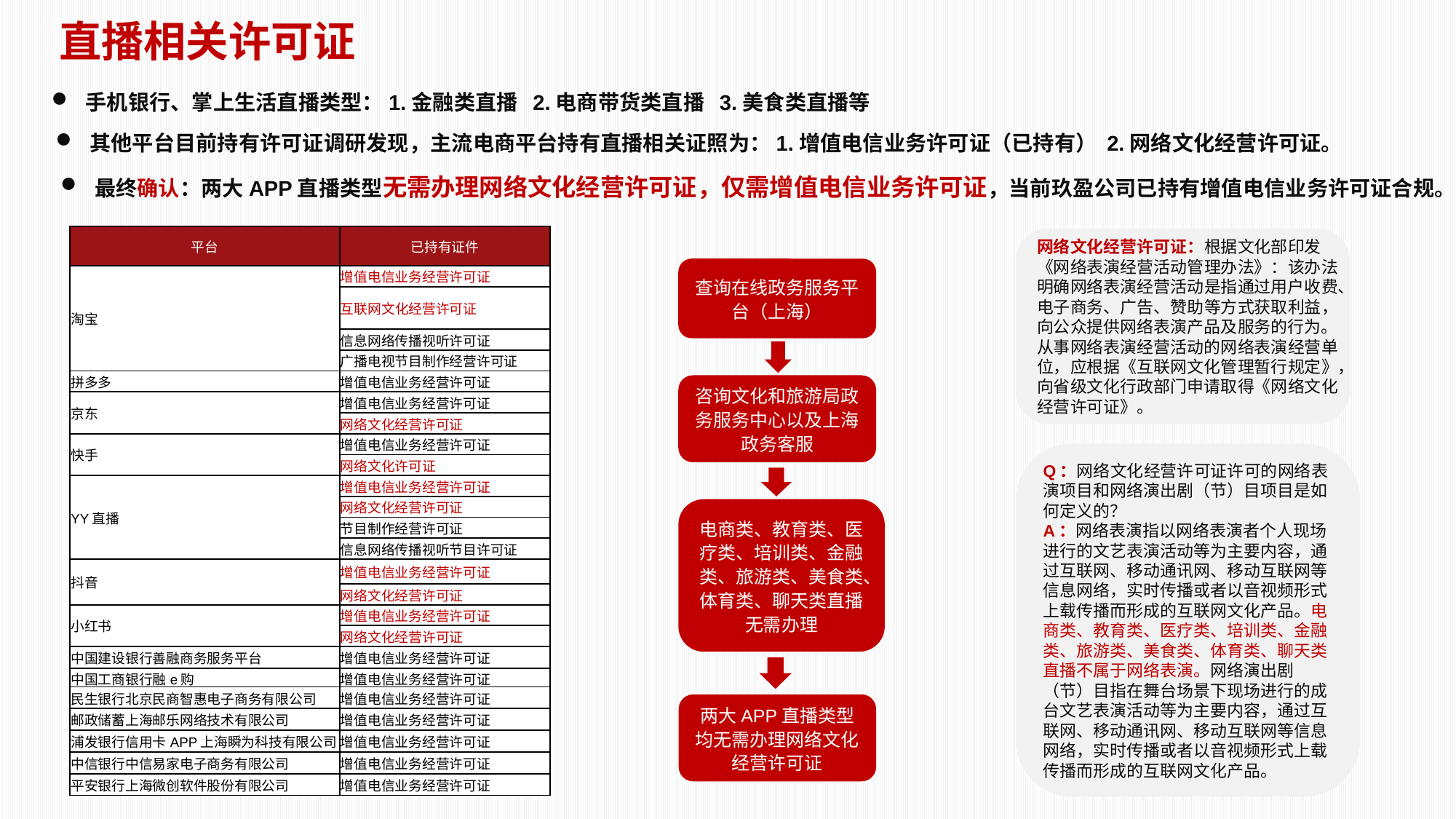

直播相关许可证
手机银行、掌上生活直播类型：1.金融类直播  2.电商带货类直播  3.美食类直播等
其他平台目前持有许可证调研发现，主流电商平台持有直播相关证照为：1.增值电信业务许可证（已持有） 2.网络文化经营许可证。
最终确认：两大APP直播类型无需办理网络文化经营许可证，仅需增值电信业务许可证，当前玖盈公司已持有增值电信业务许可证合规。
| 平台 | 已持有证件 |
| --- | --- |
| 淘宝 | 增值电信业务经营许可证 |
|  | 互联网文化经营许可证 |
|  | 信息网络传播视听许可证 |
|  | 广播电视节目制作经营许可证 |
| 拼多多 | 增值电信业务经营许可证 |
| 京东 | 增值电信业务经营许可证 |
|  | 网络文化经营许可证 |
| 快手 | 增值电信业务经营许可证 |
|  | 网络文化许可证 |
| YY直播 | 增值电信业务经营许可证 |
|  | 网络文化经营许可证 |
|  | 节目制作经营许可证 |
|  | 信息网络传播视听节目许可证 |
| 抖音 | 增值电信业务经营许可证 |
|  | 网络文化经营许可证 |
| 小红书 | 增值电信业务经营许可证 |
|  | 网络文化经营许可证 |
| 中国建设银行善融商务服务平台 | 增值电信业务经营许可证 |
| 中国工商银行融e购 | 增值电信业务经营许可证 |
| 民生银行北京民商智惠电子商务有限公司 | 增值电信业务经营许可证 |
| 邮政储蓄上海邮乐网络技术有限公司 | 增值电信业务经营许可证 |
| 浦发银行信用卡APP上海瞬为科技有限公司 | 增值电信业务经营许可证 |
| 中信银行中信易家电子商务有限公司 | 增值电信业务经营许可证 |
| 平安银行上海微创软件股份有限公司 | 增值电信业务经营许可证 |

网络文化经营许可证：根据文化部印发《网络表演经营活动管理办法》：该办法明确网络表演经营活动是指通过用户收费、电子商务、广告、赞助等方式获取利益，向公众提供网络表演产品及服务的行为。从事网络表演经营活动的网络表演经营单位，应根据《互联网文化管理暂行规定》，向省级文化行政部门申请取得《网络文化经营许可证》。
查询在线政务服务平台（上海）

咨询文化和旅游局政务服务中心以及上海政务客服
Q：网络文化经营许可证许可的网络表演项目和网络演出剧（节）目项目是如何定义的？
A：网络表演指以网络表演者个人现场进行的文艺表演活动等为主要内容，通过互联网、移动通讯网、移动互联网等信息网络，实时传播或者以音视频形式上载传播而形成的互联网文化产品。电商类、教育类、医疗类、培训类、金融类、旅游类、美食类、体育类、聊天类直播不属于网络表演。网络演出剧（节）目指在舞台场景下现场进行的成台文艺表演活动等为主要内容，通过互联网、移动通讯网、移动互联网等信息网络，实时传播或者以音视频形式上载传播而形成的互联网文化产品。

电商类、教育类、医疗类、培训类、金融类、旅游类、美食类、体育类、聊天类直播无需办理

两大APP直播类型均无需办理网络文化经营许可证